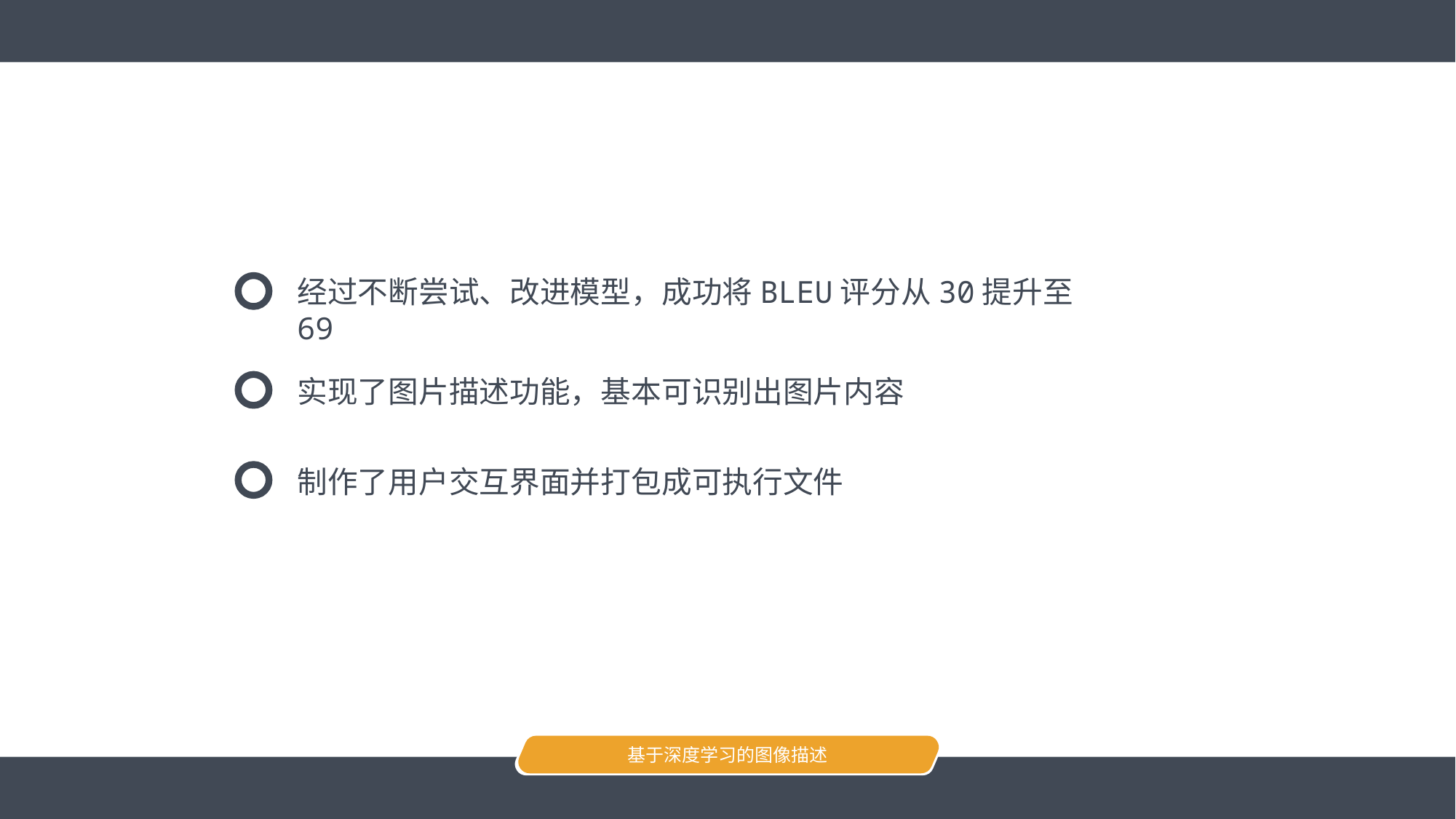

经过不断尝试、改进模型，成功将BLEU评分从30提升至69

实现了图片描述功能，基本可识别出图片内容

制作了用户交互界面并打包成可执行文件

基于深度学习的图像描述